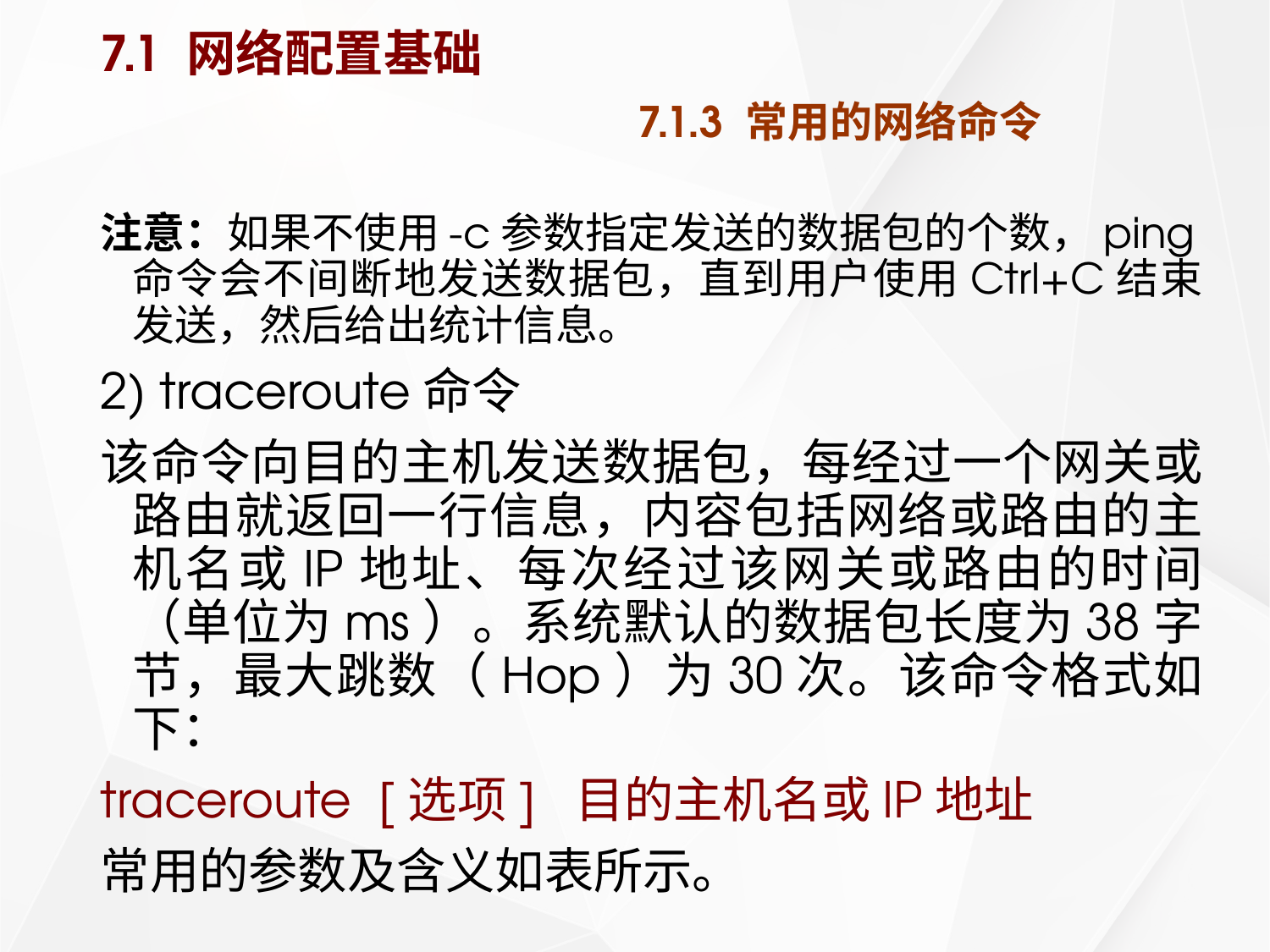

# 7.1 网络配置基础 7.1.3 常用的网络命令
注意：如果不使用-c参数指定发送的数据包的个数，ping命令会不间断地发送数据包，直到用户使用Ctrl+C结束发送，然后给出统计信息。
2) traceroute命令
该命令向目的主机发送数据包，每经过一个网关或路由就返回一行信息，内容包括网络或路由的主机名或IP地址、每次经过该网关或路由的时间（单位为ms）。系统默认的数据包长度为38字节，最大跳数（Hop）为30次。该命令格式如下：
traceroute  [选项]  目的主机名或IP地址
常用的参数及含义如表所示。